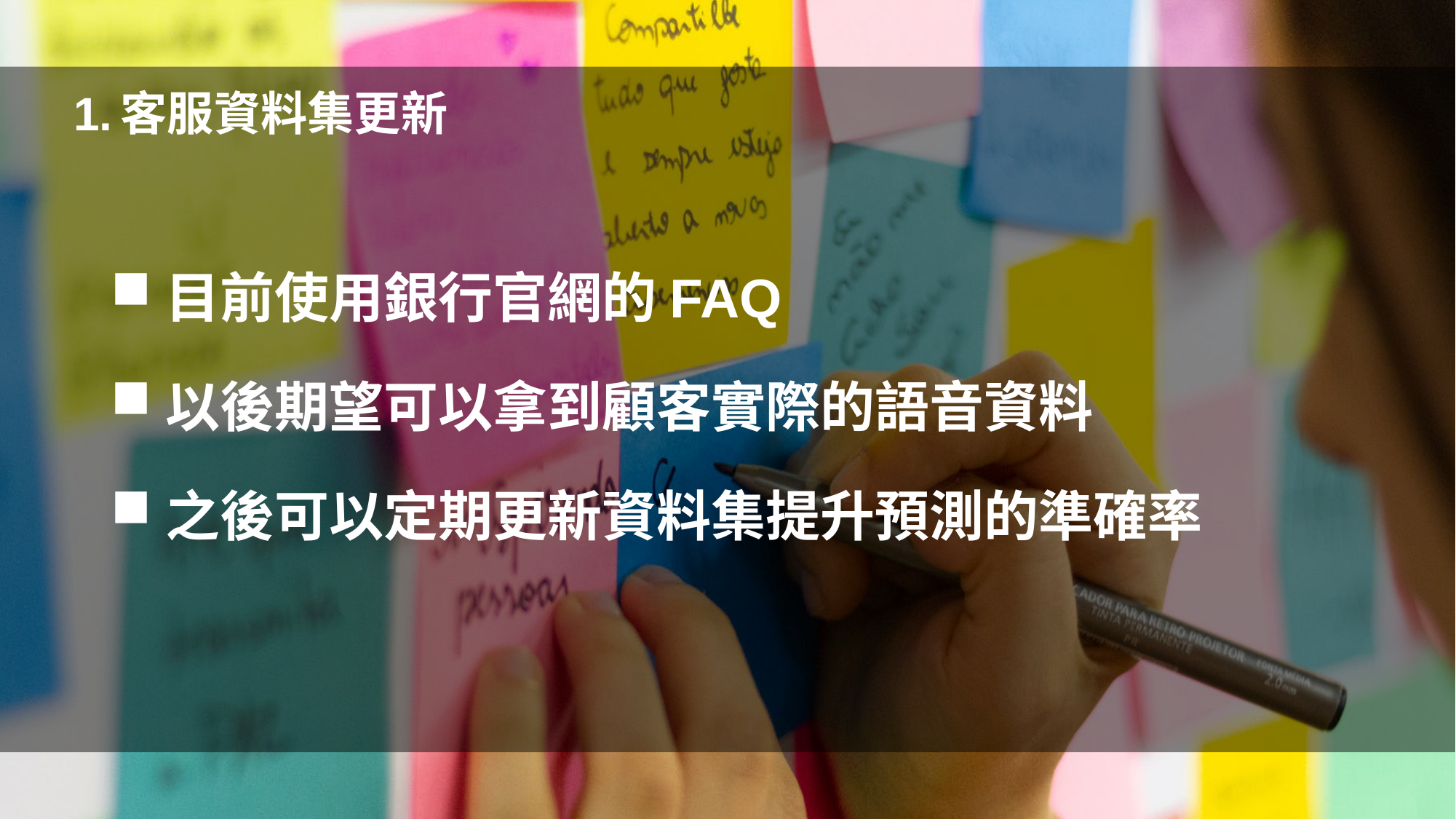

# 1.客服資料集更新
目前使用銀行官網的FAQ
以後期望可以拿到顧客實際的語音資料
之後可以定期更新資料集提升預測的準確率
41